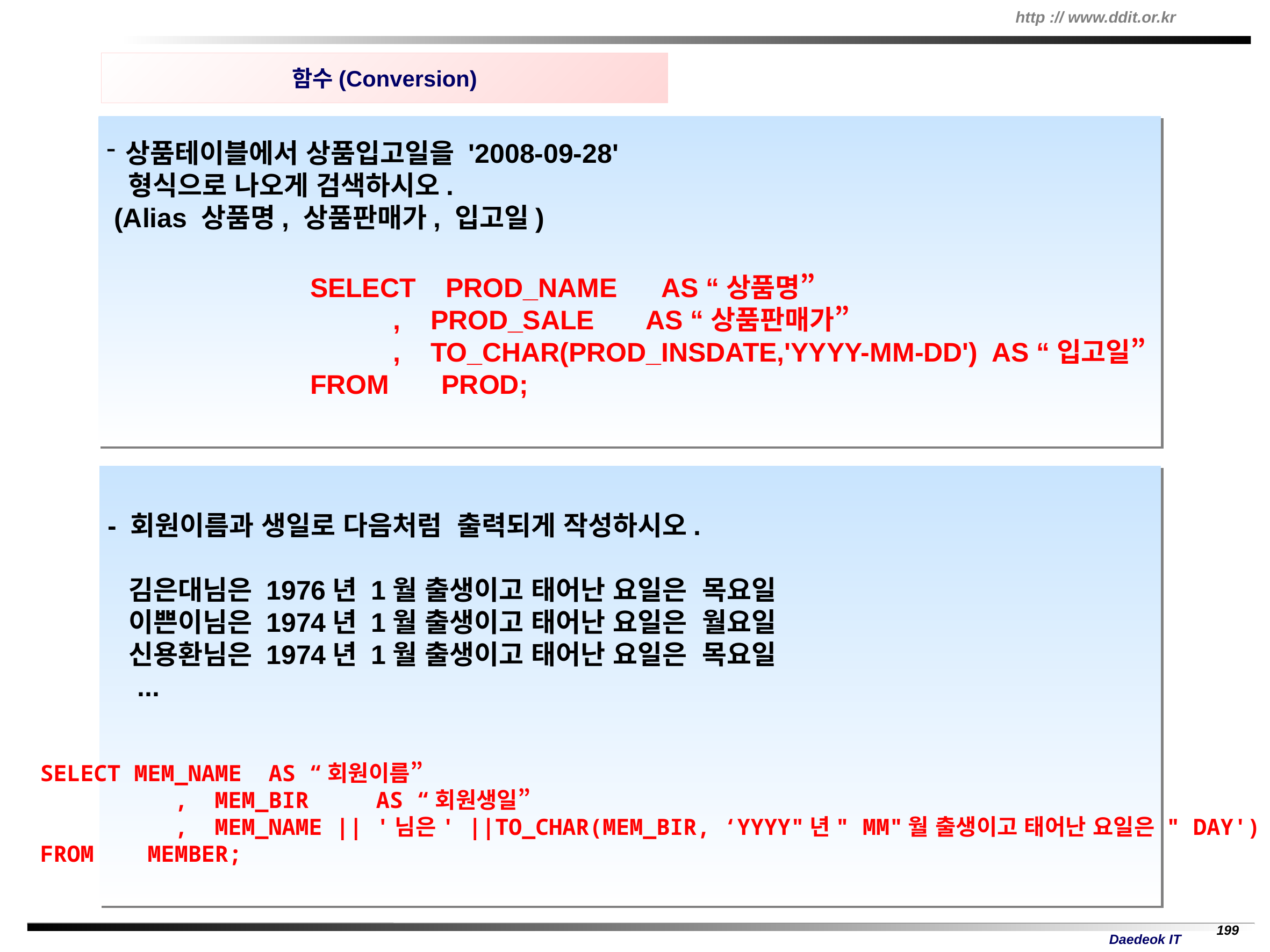

함수(Conversion)

상품테이블에서 상품입고일을 '2008-09-28'
  형식으로 나오게 검색하시오.
 (Alias 상품명, 상품판매가, 입고일)

SELECT    PROD_NAME      AS “상품명”
           ,    PROD_SALE       AS “상품판매가”
           ,    TO_CHAR(PROD_INSDATE,'YYYY-MM-DD')  AS “입고일”
FROM       PROD;
- 회원이름과 생일로 다음처럼  출력되게 작성하시오.

  김은대님은 1976년 1월 출생이고 태어난 요일은  목요일
  이쁜이님은 1974년 1월 출생이고 태어난 요일은  월요일
  신용환님은 1974년 1월 출생이고 태어난 요일은  목요일
    ...

SELECT MEM_NAME  AS “회원이름”
          ,  MEM_BIR     AS “회원생일”
          ,  MEM_NAME || '님은' ||TO_CHAR(MEM_BIR, ‘YYYY"년" MM"월 출생이고 태어난 요일은 " DAY')
FROM    MEMBER;